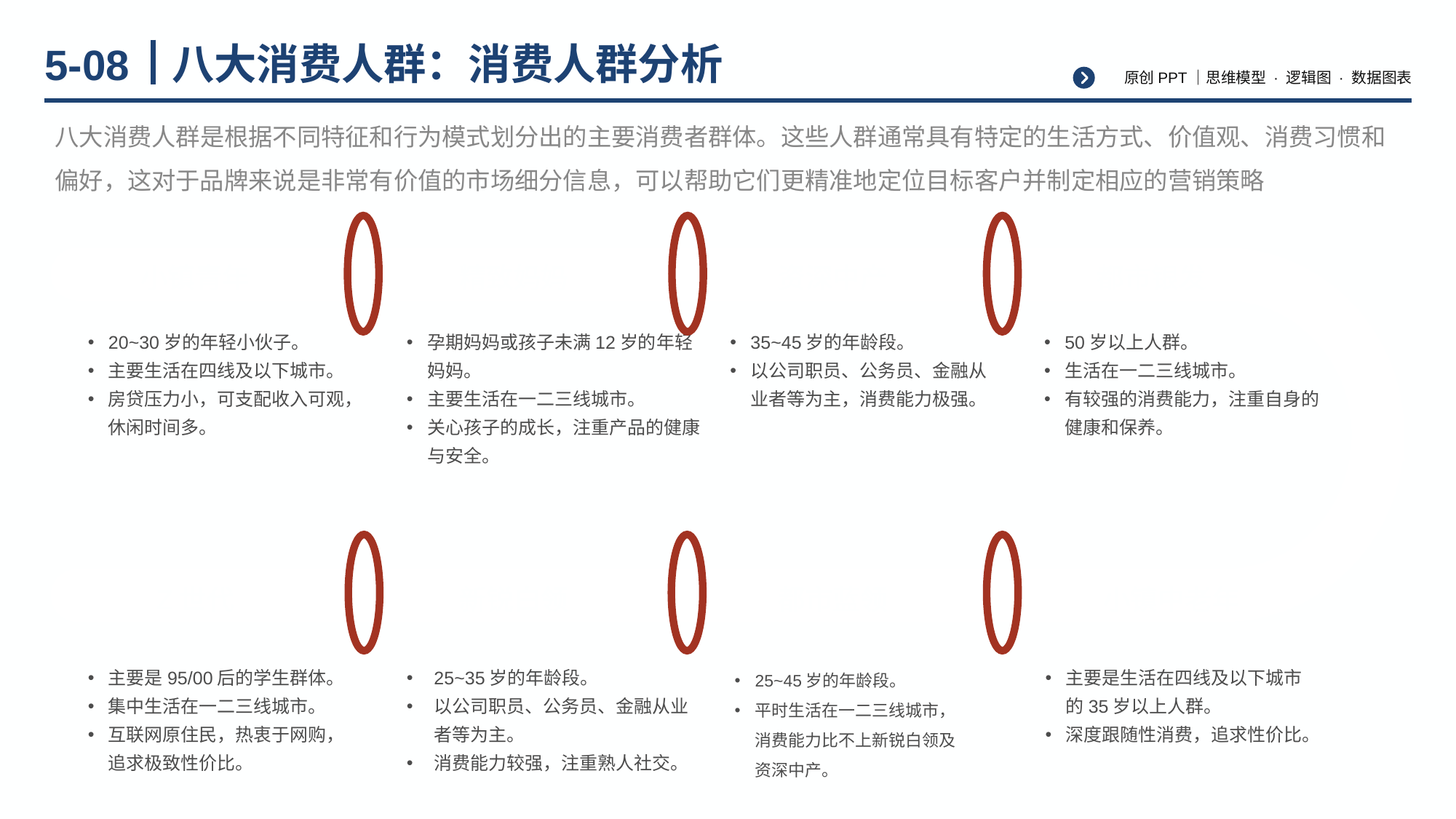

# 八大消费人群：消费人群分析
5-08
八大消费人群是根据不同特征和行为模式划分出的主要消费者群体。这些人群通常具有特定的生活方式、价值观、消费习惯和偏好，这对于品牌来说是非常有价值的市场细分信息，可以帮助它们更精准地定位目标客户并制定相应的营销策略

小镇青年
精致妈妈
资深中产
都市银发

20~30岁的年轻小伙子。
主要生活在四线及以下城市。
房贷压力小，可支配收入可观，休闲时间多。
孕期妈妈或孩子未满12岁的年轻妈妈。
主要生活在一二三线城市。
关心孩子的成长，注重产品的健康与安全。
35~45岁的年龄段。
以公司职员、公务员、金融从业者等为主，消费能力极强。
50岁以上人群。
生活在一二三线城市。
有较强的消费能力，注重自身的健康和保养。

Z世代
新锐白领
都市蓝领
小镇中老年
主要是95/00后的学生群体。
集中生活在一二三线城市。
互联网原住民，热衷于网购，追求极致性价比。
25~35岁的年龄段。
以公司职员、公务员、金融从业者等为主。
消费能力较强，注重熟人社交。
25~45岁的年龄段。
平时生活在一二三线城市，消费能力比不上新锐白领及资深中产。
主要是生活在四线及以下城市的35岁以上人群。
深度跟随性消费，追求性价比。